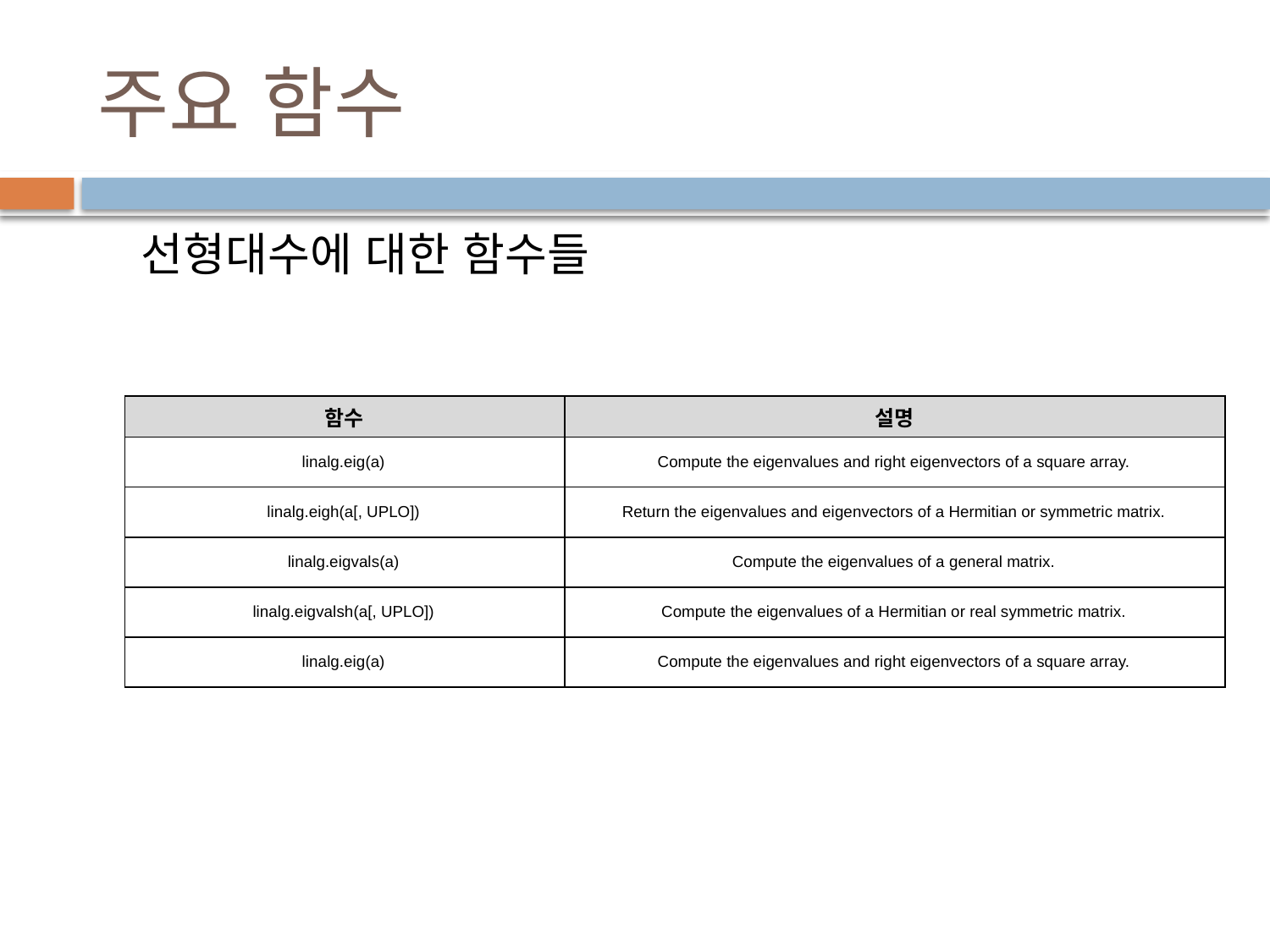

# 주요 함수
선형대수에 대한 함수들
| 함수 | 설명 |
| --- | --- |
| linalg.eig(a) | Compute the eigenvalues and right eigenvectors of a square array. |
| linalg.eigh(a[, UPLO]) | Return the eigenvalues and eigenvectors of a Hermitian or symmetric matrix. |
| linalg.eigvals(a) | Compute the eigenvalues of a general matrix. |
| linalg.eigvalsh(a[, UPLO]) | Compute the eigenvalues of a Hermitian or real symmetric matrix. |
| linalg.eig(a) | Compute the eigenvalues and right eigenvectors of a square array. |